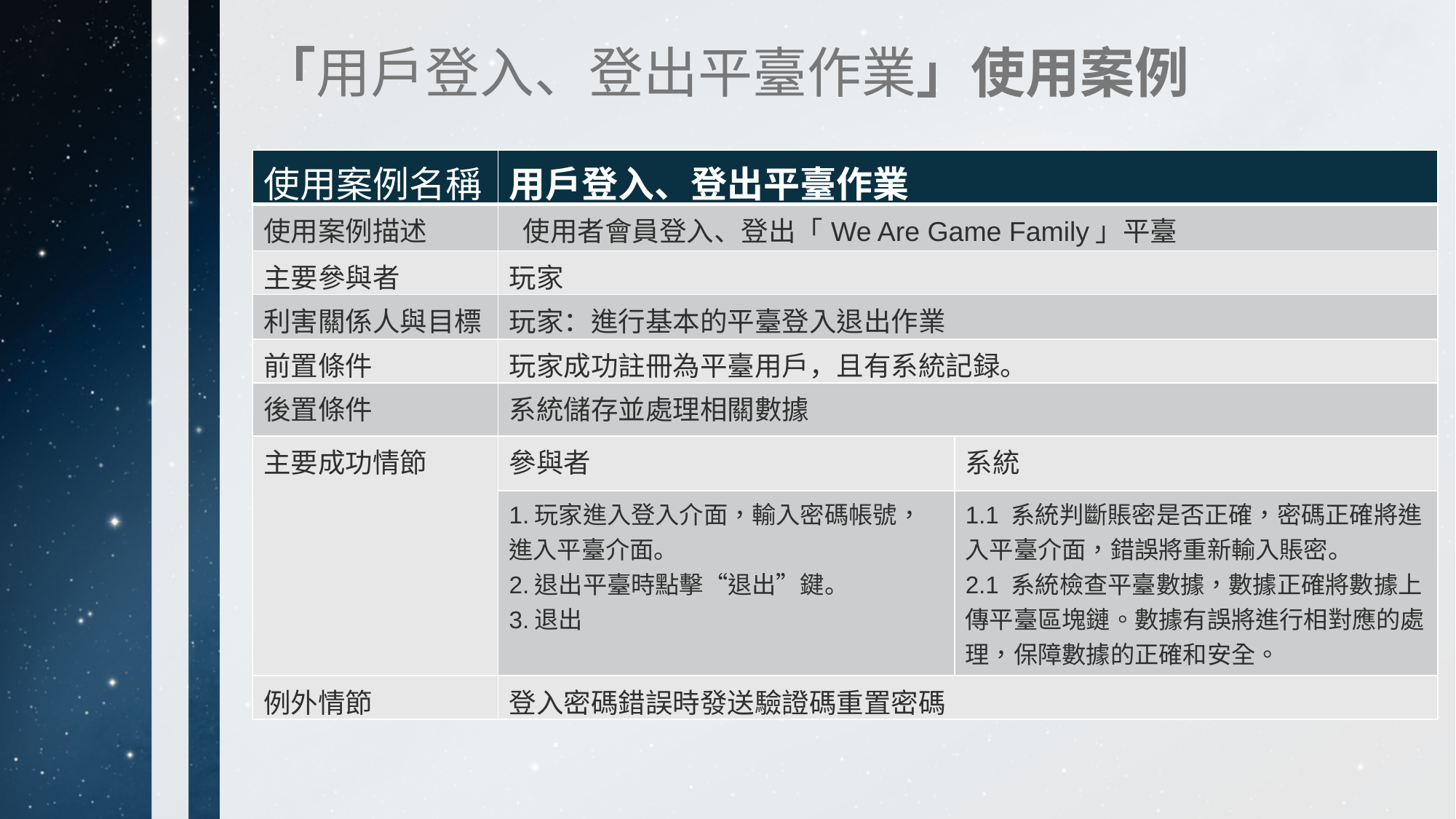

「用戶登入、登出平臺作業」使用案例
| 使用案例名稱 | 用戶登入、登出平臺作業 |  |
| --- | --- | --- |
| 使用案例描述 | 使用者會員登入、登出「We Are Game Family」平臺 |  |
| 主要參與者 | 玩家 |  |
| 利害關係人與目標 | 玩家：進行基本的平臺登入退出作業 |  |
| 前置條件 | 玩家成功註冊為平臺用戶，且有系統記録。 |  |
| 後置條件 | 系統儲存並處理相關數據 |  |
| 主要成功情節 | 參與者 | 系統 |
|  | 1.玩家進入登入介面，輸入密碼帳號，進入平臺介面。 2.退出平臺時點擊“退出”鍵。 3.退出 | 1.1 系統判斷賬密是否正確，密碼正確將進入平臺介面，錯誤將重新輸入賬密。 2.1 系統檢查平臺數據，數據正確將數據上傳平臺區塊鏈。數據有誤將進行相對應的處理，保障數據的正確和安全。 |
| 例外情節 | 登入密碼錯誤時發送驗證碼重置密碼 |  |